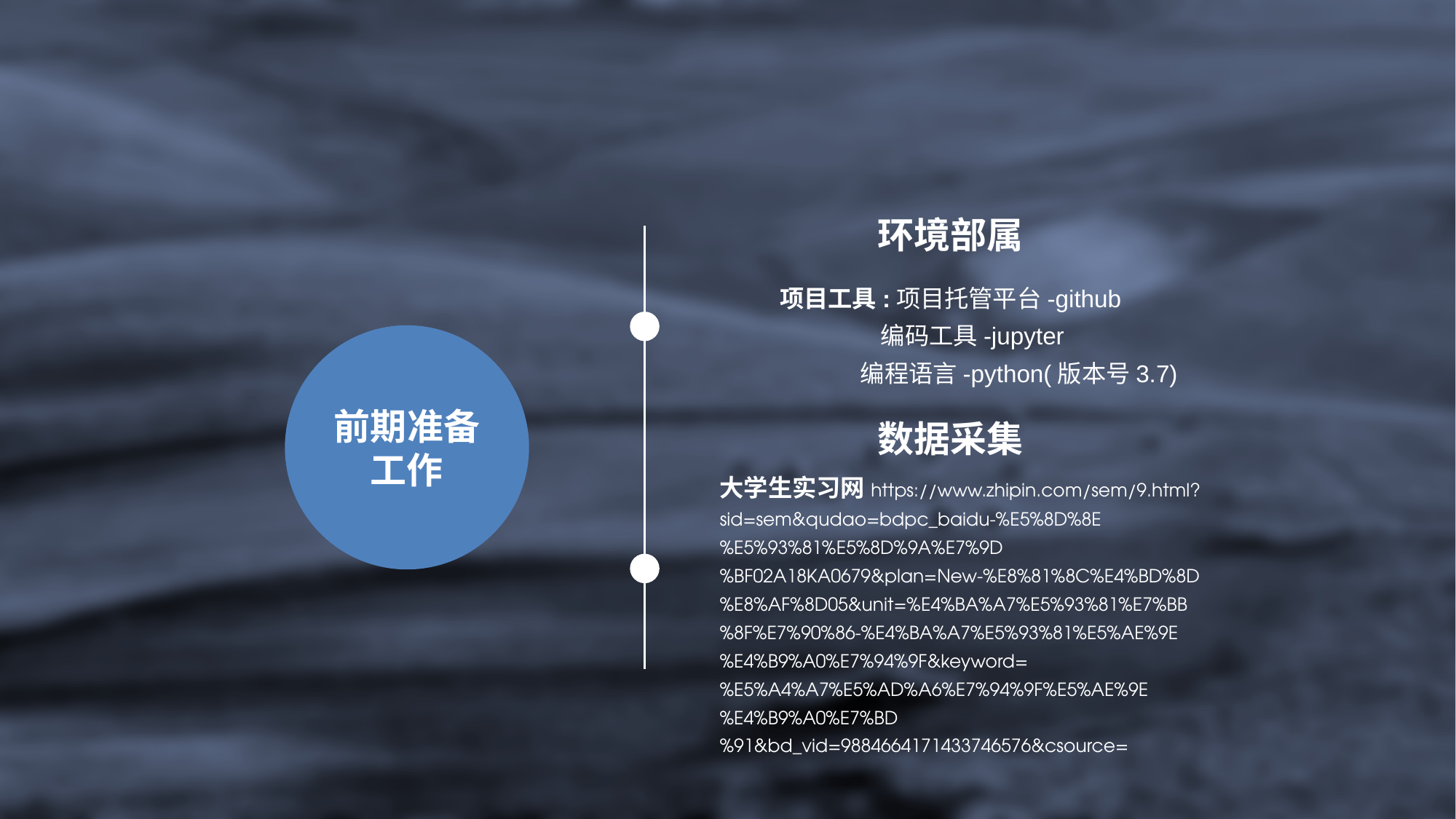

环境部属

项目工具:项目托管平台-github
       编码工具-jupyter
                        编程语言-python(版本号3.7)
前期准备工作
数据采集
大学生实习网https://www.zhipin.com/sem/9.html?sid=sem&qudao=bdpc_baidu-%E5%8D%8E%E5%93%81%E5%8D%9A%E7%9D%BF02A18KA0679&plan=New-%E8%81%8C%E4%BD%8D%E8%AF%8D05&unit=%E4%BA%A7%E5%93%81%E7%BB%8F%E7%90%86-%E4%BA%A7%E5%93%81%E5%AE%9E%E4%B9%A0%E7%94%9F&keyword=%E5%A4%A7%E5%AD%A6%E7%94%9F%E5%AE%9E%E4%B9%A0%E7%BD%91&bd_vid=9884664171433746576&csource=